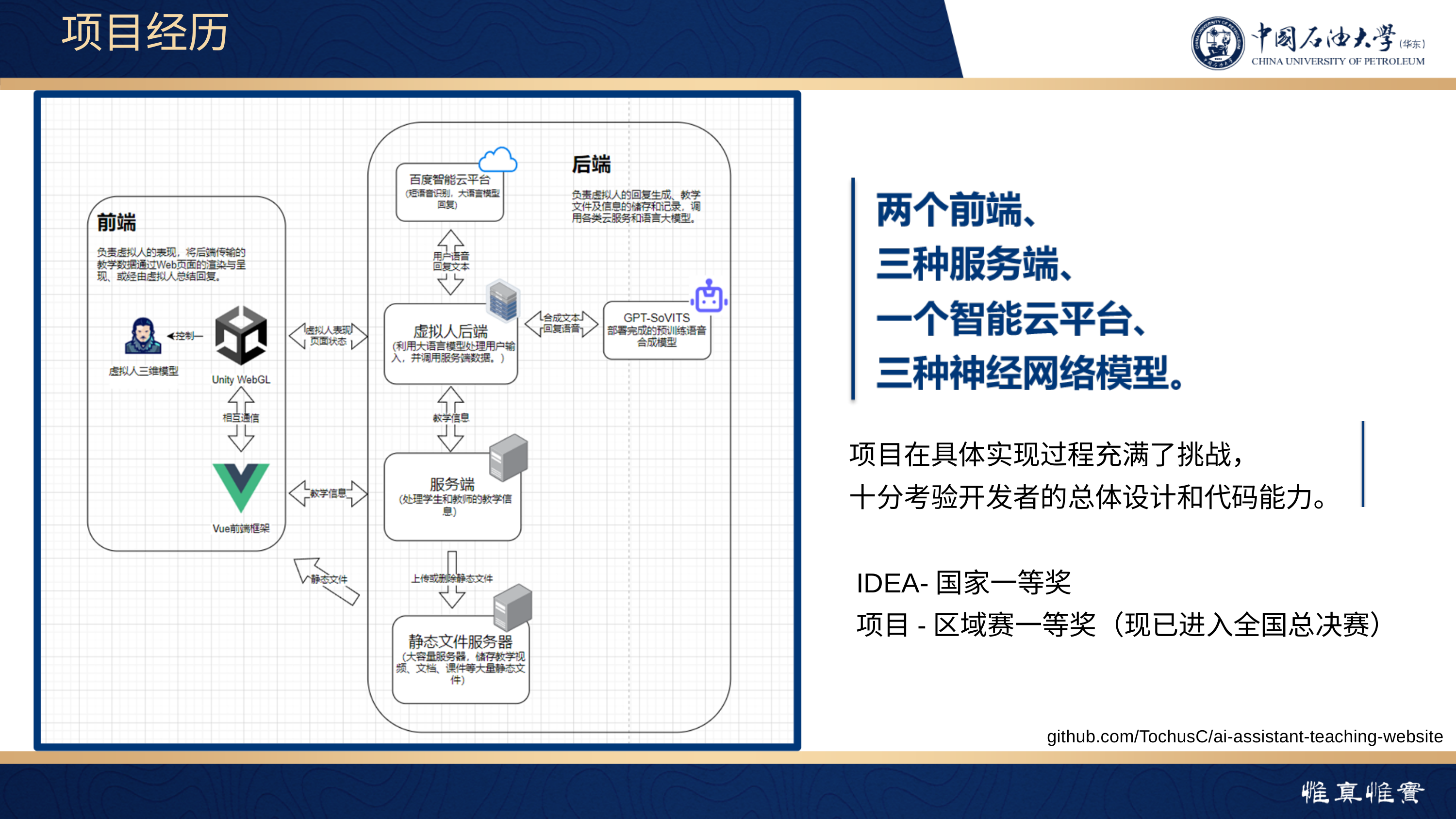

项目经历

项目在具体实现过程充满了挑战，
十分考验开发者的总体设计和代码能力。
IDEA-国家一等奖
项目-区域赛一等奖（现已进入全国总决赛）
github.com/TochusC/ai-assistant-teaching-website